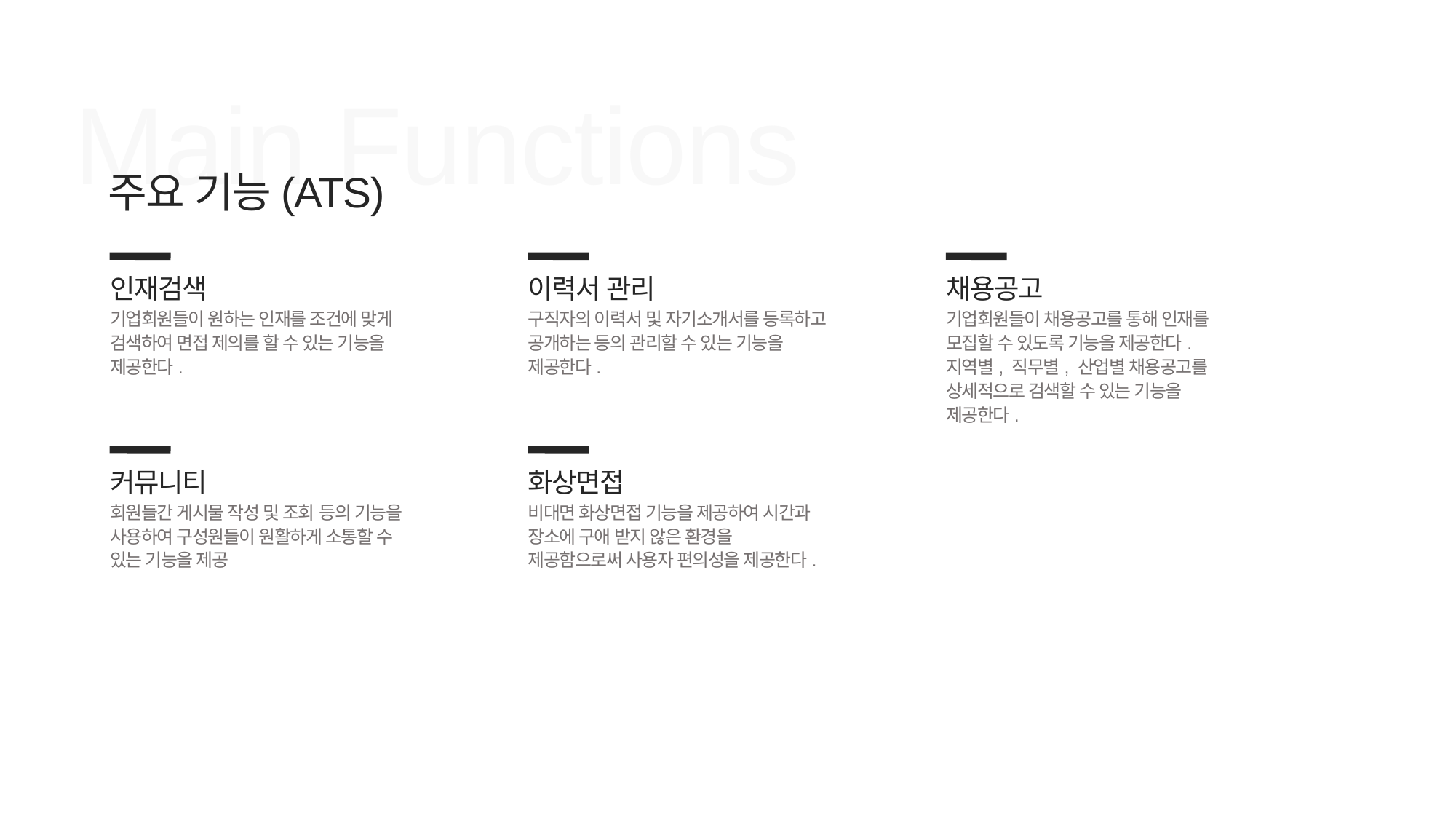

Main Functions

주요 기능(ATS)
인재검색
기업회원들이 원하는 인재를 조건에 맞게 검색하여 면접 제의를 할 수 있는 기능을 제공한다.
이력서 관리
구직자의 이력서 및 자기소개서를 등록하고 공개하는 등의 관리할 수 있는 기능을 제공한다.
채용공고
기업회원들이 채용공고를 통해 인재를 모집할 수 있도록 기능을 제공한다.
지역별, 직무별, 산업별 채용공고를 상세적으로 검색할 수 있는 기능을 제공한다.
커뮤니티
회원들간 게시물 작성 및 조회 등의 기능을 사용하여 구성원들이 원활하게 소통할 수 있는 기능을 제공

화상면접
비대면 화상면접 기능을 제공하여 시간과 장소에 구애 받지 않은 환경을 제공함으로써 사용자 편의성을 제공한다.